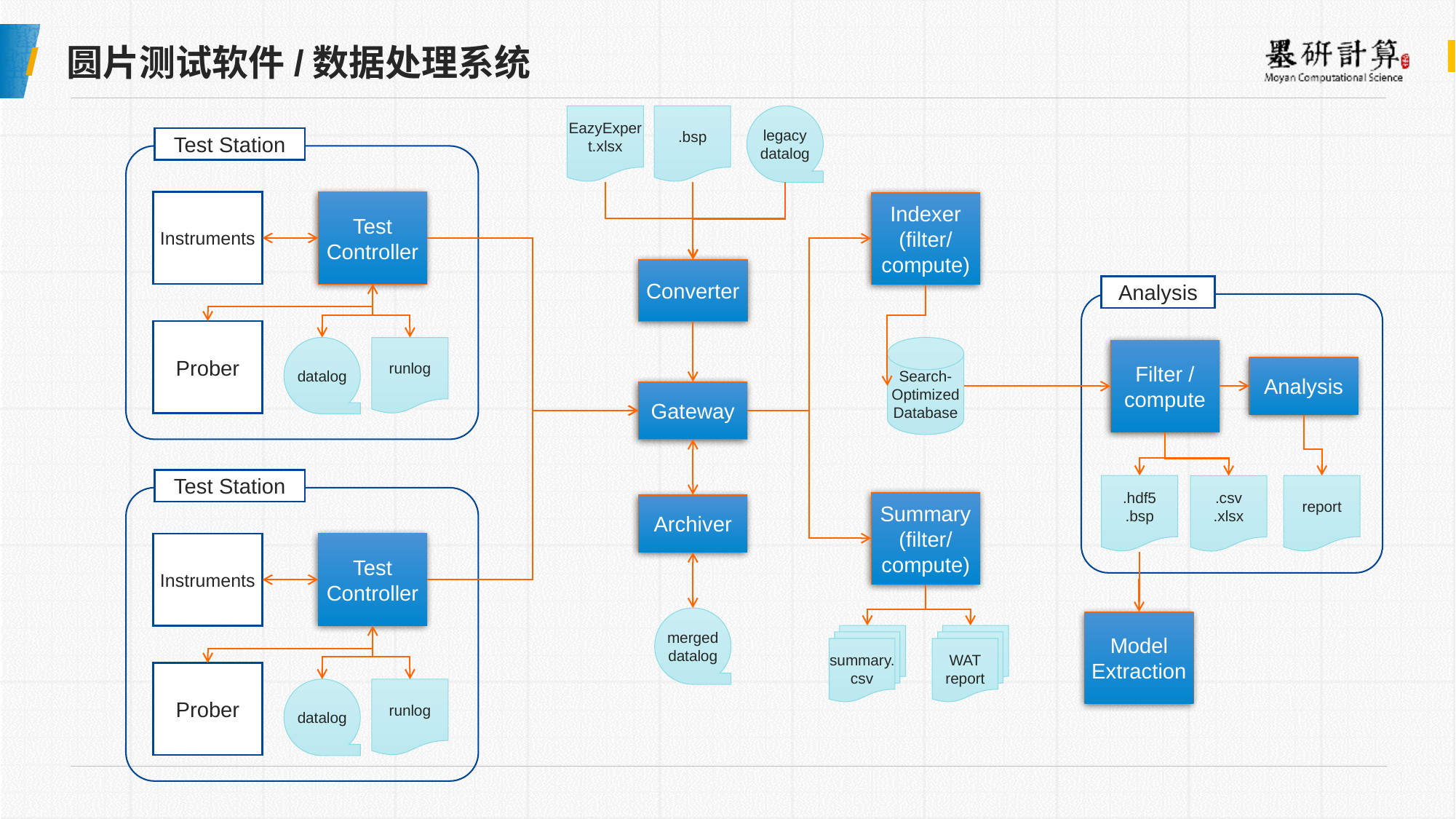

# 圆片测试软件/数据处理系统
EazyExpert.xlsx
.bsp
legacy
datalog
Test Station

Instruments
Test
Controller
Prober
datalog
runlog
Indexer
(filter/compute)
Converter
Analysis

Search-Optimized
Database
Filter / compute
Analysis
Gateway
Test Station

Instruments
Test
Controller
Prober
datalog
runlog
.hdf5
.bsp
report
.csv
.xlsx
Summary
(filter/compute)
Archiver
merged
datalog
Model
Extraction
summary.csv
WAT
report